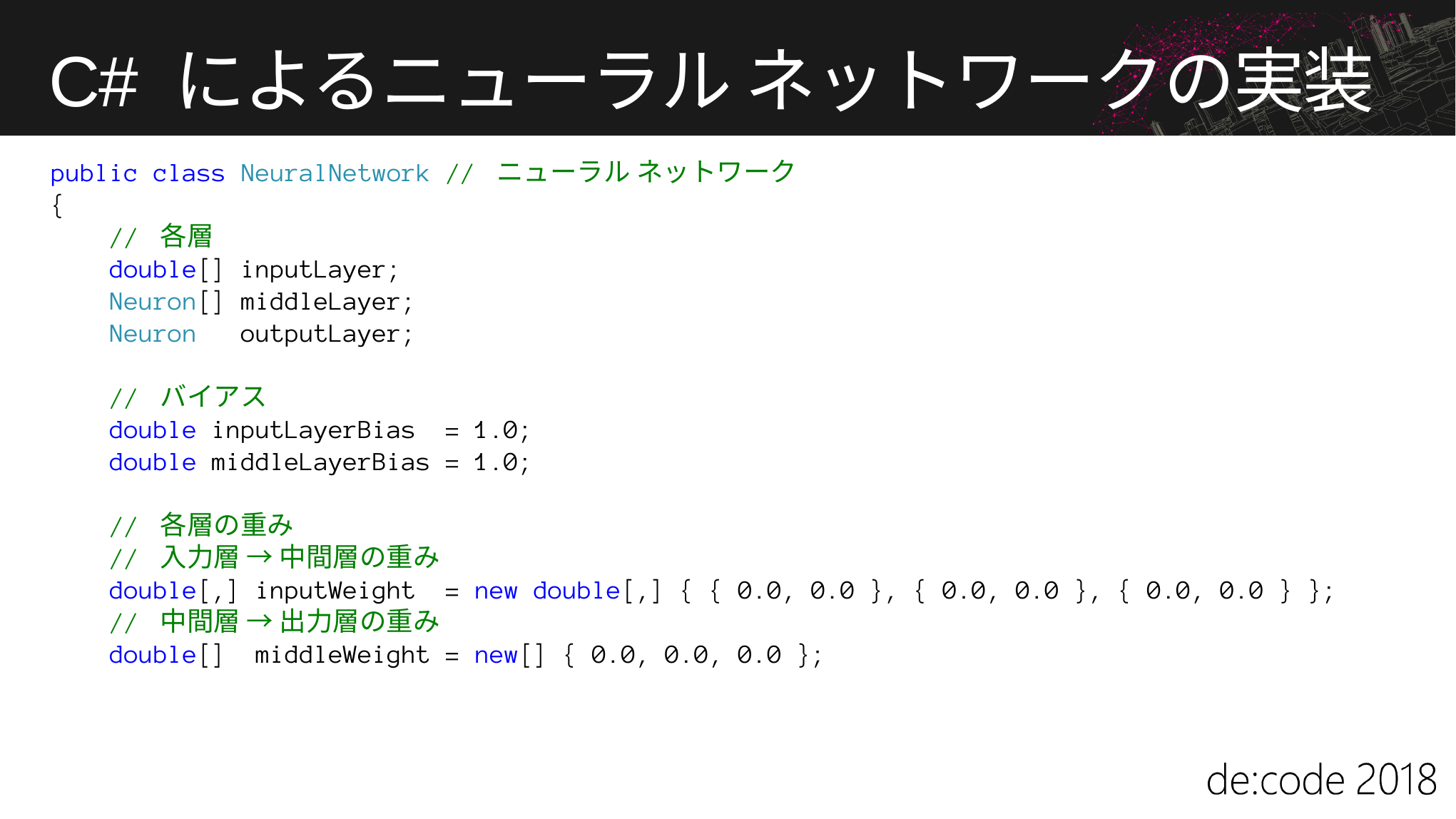

# C# によるニューラル ネットワークの実装
public class NeuralNetwork // ニューラル ネットワーク
{
    // 各層
    double[] inputLayer;
    Neuron[] middleLayer;
    Neuron   outputLayer;

    // バイアス
    double inputLayerBias  = 1.0;
    double middleLayerBias = 1.0;

    // 各層の重み
    // 入力層 → 中間層の重み
    double[,] inputWeight  = new double[,] { { 0.0, 0.0 }, { 0.0, 0.0 }, { 0.0, 0.0 } };
    // 中間層 → 出力層の重み
    double[]  middleWeight = new[] { 0.0, 0.0, 0.0 };